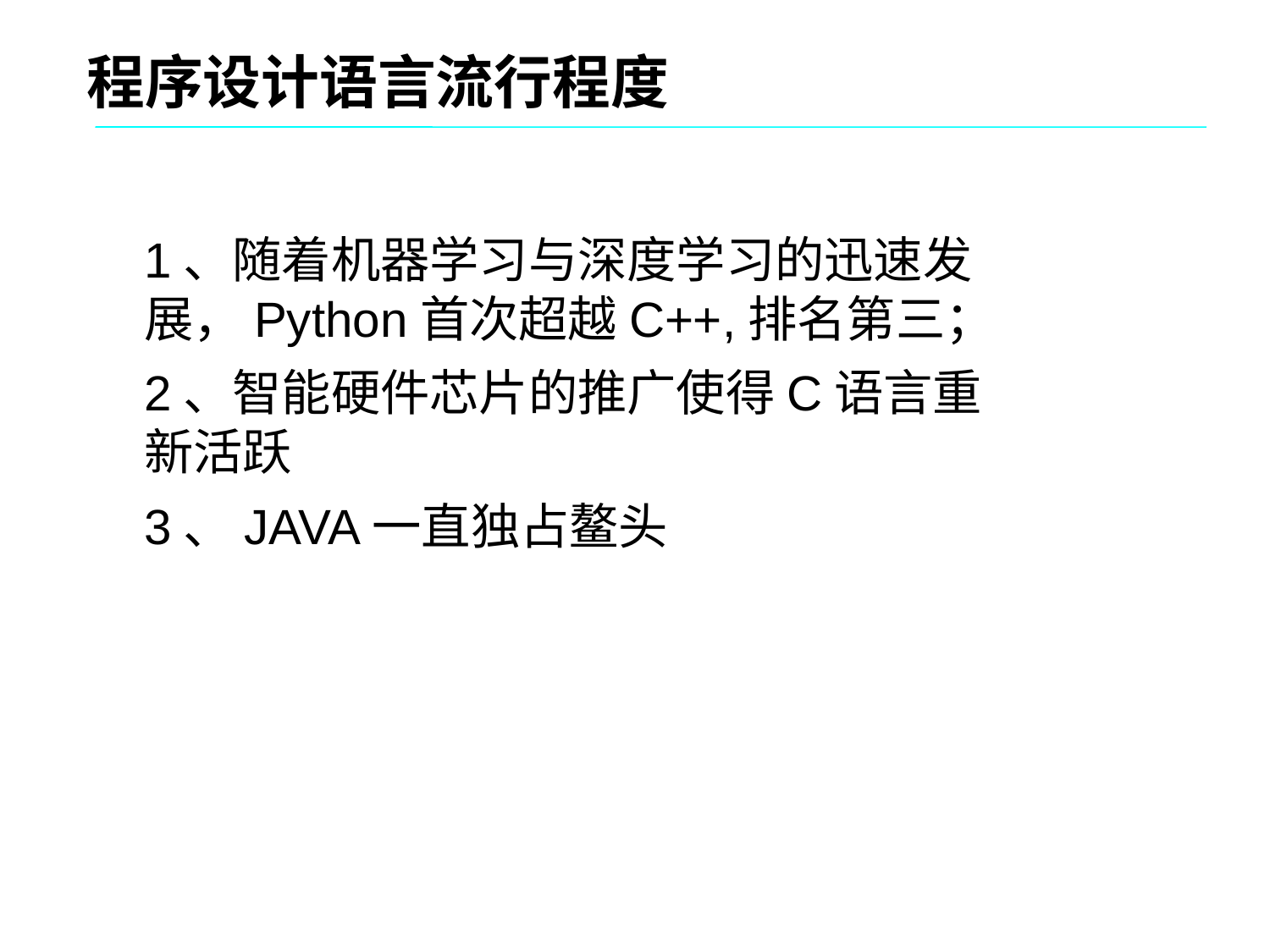

# 程序设计语言流行程度

1、随着机器学习与深度学习的迅速发展，Python首次超越C++,排名第三；
2、智能硬件芯片的推广使得C语言重新活跃
3、JAVA一直独占鳌头